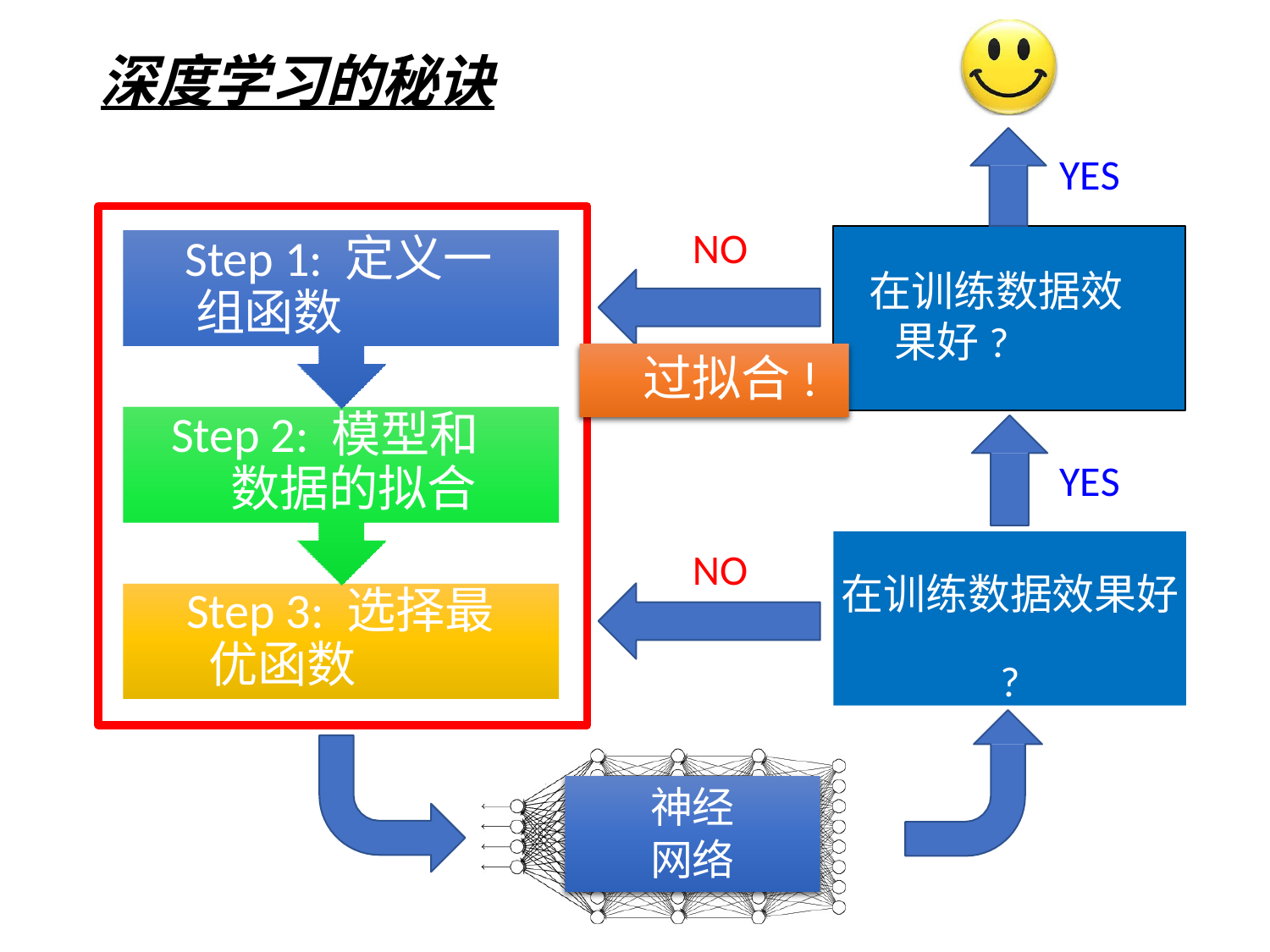

# 深度学习的秘诀

YES

NO
Step 1: 定义一组函数

在训练数据效果好?

   过拟合!
Step 2: 模型和数据的拟合

YES
在训练数据效果好
?
NO
Step 3: 选择最优函数

神经
网络